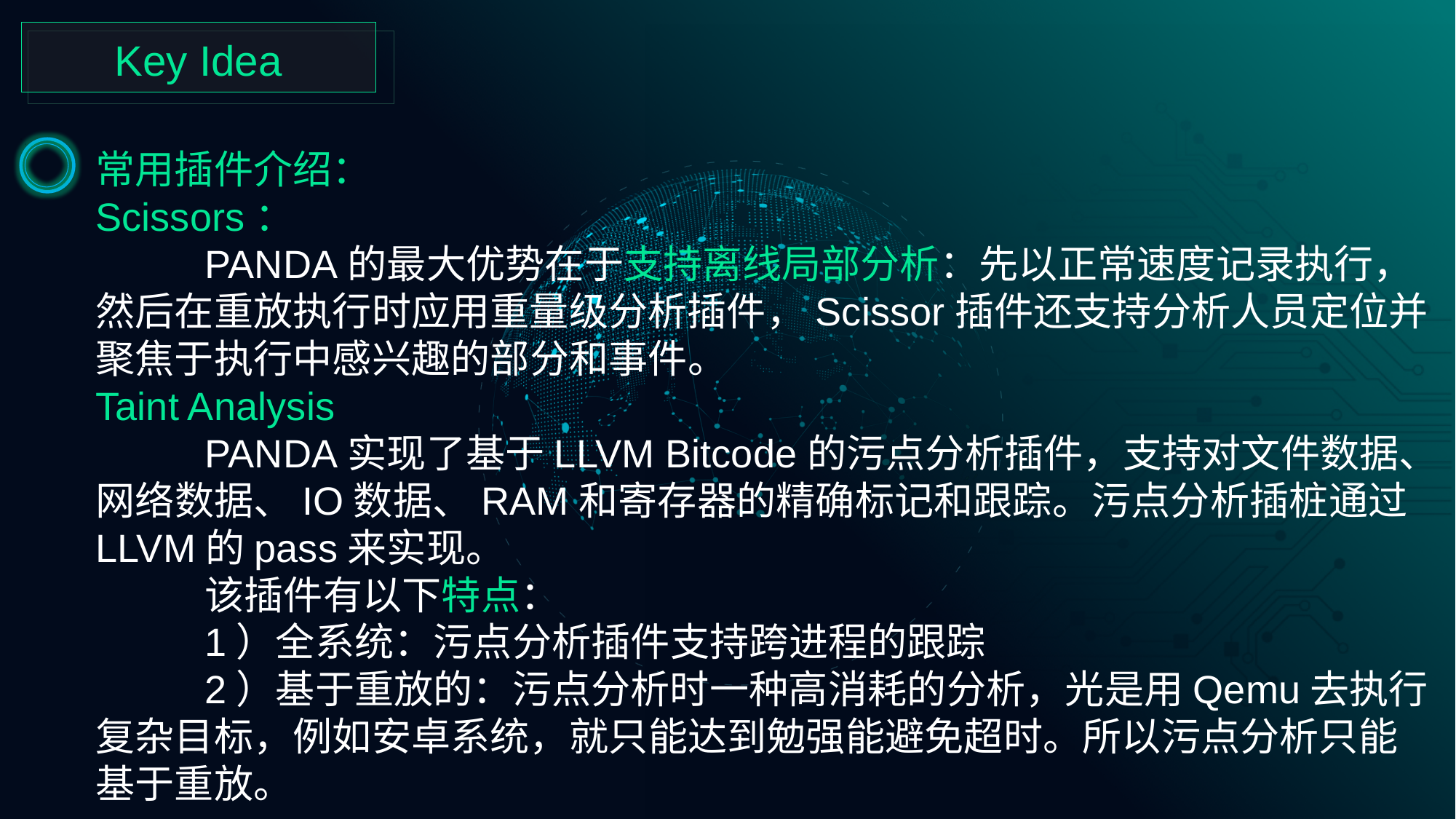

Key Idea

常用插件介绍：
Scissors：
	PANDA的最大优势在于支持离线局部分析：先以正常速度记录执行，然后在重放执行时应用重量级分析插件，Scissor插件还支持分析人员定位并聚焦于执行中感兴趣的部分和事件。
Taint Analysis
	PANDA实现了基于LLVM Bitcode的污点分析插件，支持对文件数据、网络数据、IO数据、RAM和寄存器的精确标记和跟踪。污点分析插桩通过LLVM的pass来实现。
	该插件有以下特点：
	1）全系统：污点分析插件支持跨进程的跟踪
	2）基于重放的：污点分析时一种高消耗的分析，光是用Qemu去执行复杂目标，例如安卓系统，就只能达到勉强能避免超时。所以污点分析只能基于重放。